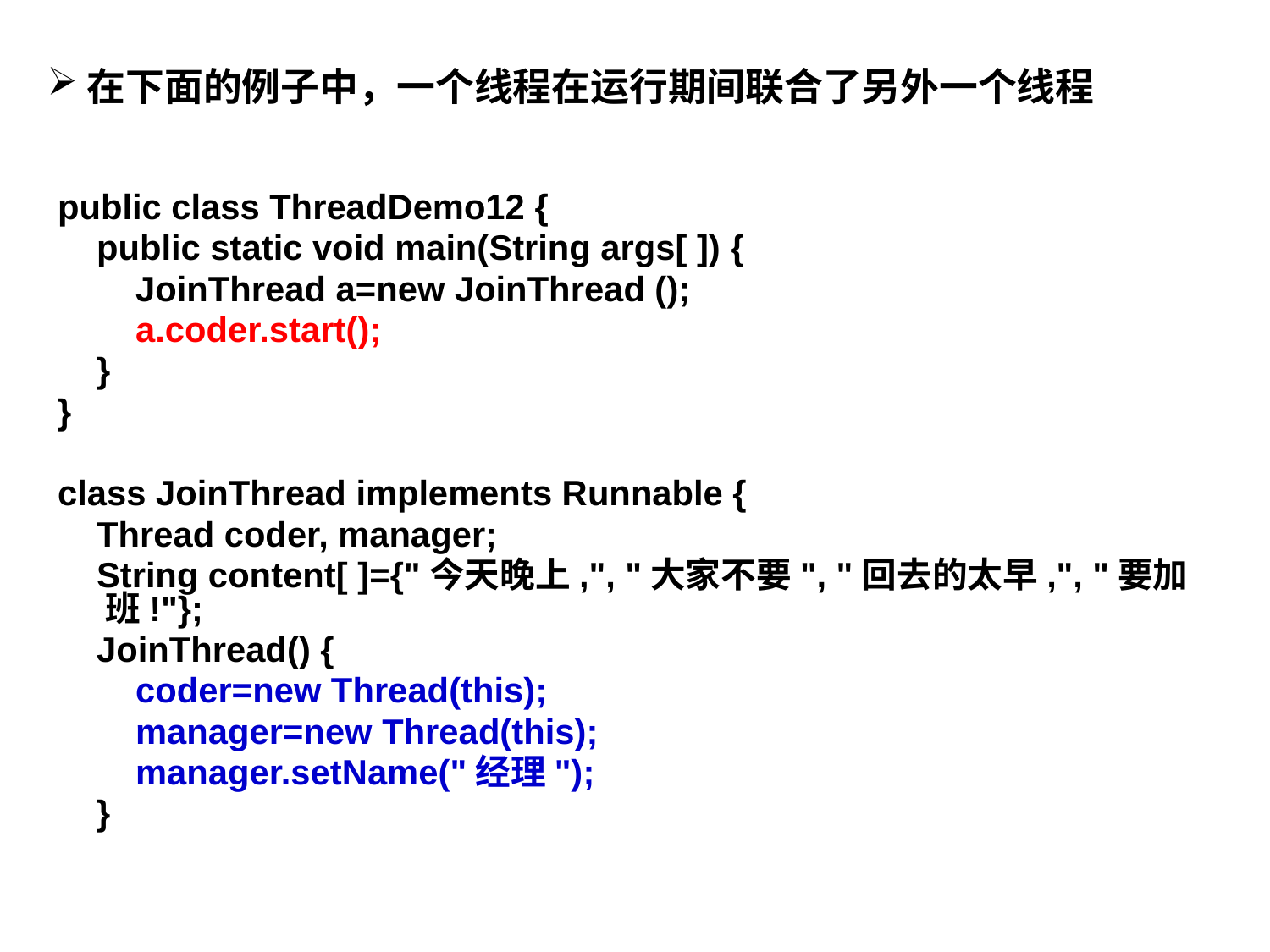

在下面的例子中，一个线程在运行期间联合了另外一个线程
public class ThreadDemo12 {
    public static void main(String args[ ]) {
        JoinThread a=new JoinThread ();
        a.coder.start();
    }
}

class JoinThread implements Runnable {
    Thread coder, manager;
    String content[ ]={"今天晚上,", "大家不要", "回去的太早,", "要加班!"};
    JoinThread() {
        coder=new Thread(this);
        manager=new Thread(this);
        manager.setName("经理");
    }